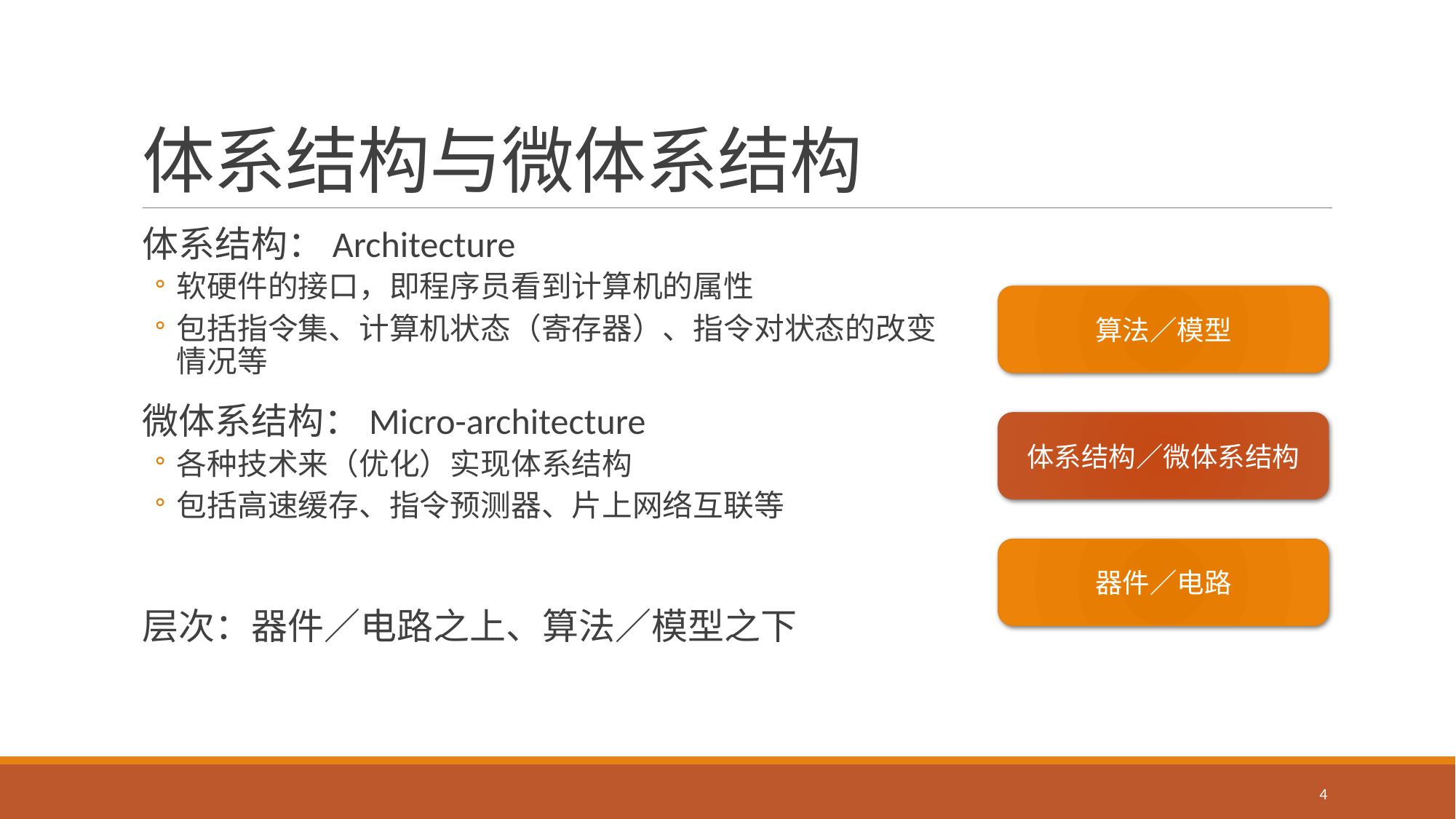

# 体系结构与微体系结构
体系结构：Architecture
软硬件的接口，即程序员看到计算机的属性
包括指令集、计算机状态（寄存器）、指令对状态的改变情况等
微体系结构：Micro-architecture
各种技术来（优化）实现体系结构
包括高速缓存、指令预测器、片上网络互联等

层次：器件／电路之上、算法／模型之下
算法／模型
体系结构／微体系结构
器件／电路
4